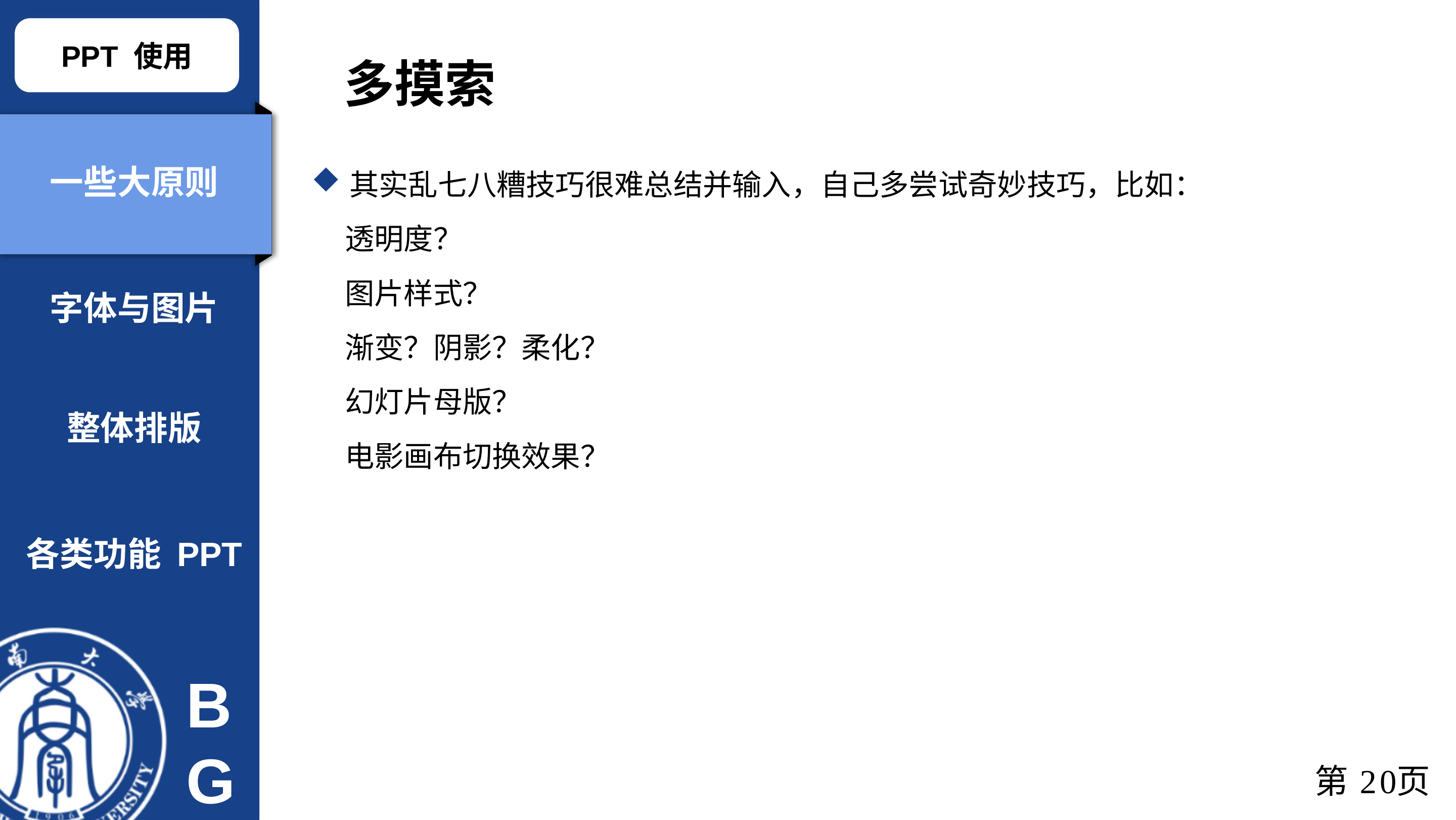

PPT 使用
多摸索
一些大原则
其实乱七八糟技巧很难总结并输入，自己多尝试奇妙技巧，比如：
    透明度？
    图片样式？
    渐变？阴影？柔化？
    幻灯片母版？
    电影画布切换效果？
字体与图片
整体排版
各类功能 PPT

第20页